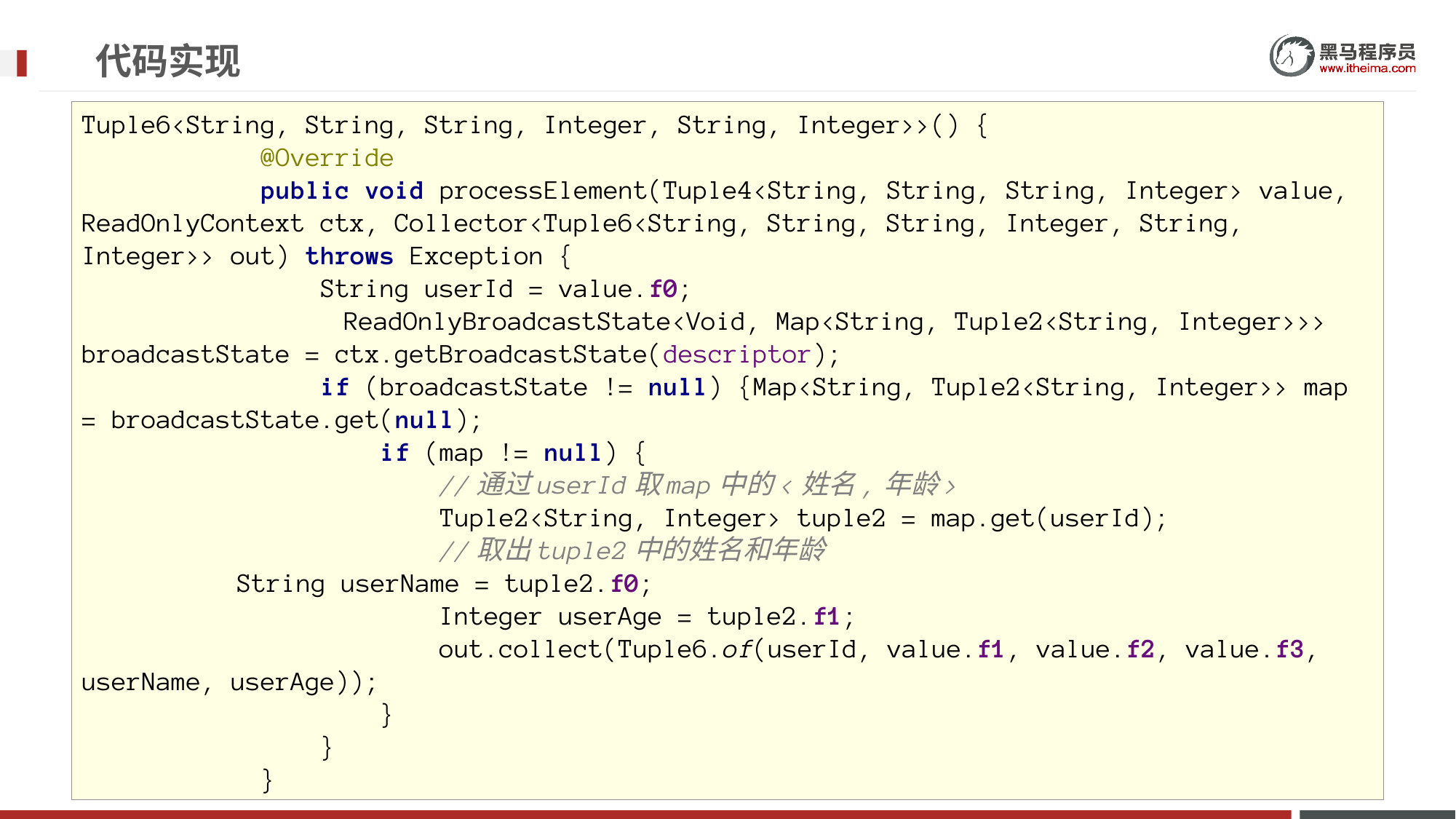

# 代码实现
Tuple6<String, String, String, Integer, String, Integer>>() {
            @Override
            public void processElement(Tuple4<String, String, String, Integer> value, ReadOnlyContext ctx, Collector<Tuple6<String, String, String, Integer, String, Integer>> out) throws Exception {
                String userId = value.f0;
                ReadOnlyBroadcastState<Void, Map<String, Tuple2<String, Integer>>> broadcastState = ctx.getBroadcastState(descriptor);
                if (broadcastState != null) {Map<String, Tuple2<String, Integer>> map = broadcastState.get(null);
                    if (map != null) {
                        //通过userId取map中的<姓名,年龄>
                        Tuple2<String, Integer> tuple2 = map.get(userId);
                        //取出tuple2中的姓名和年龄
                        String userName = tuple2.f0;
                        Integer userAge = tuple2.f1;
                        out.collect(Tuple6.of(userId, value.f1, value.f2, value.f3, userName, userAge));
                    }
                }
            }